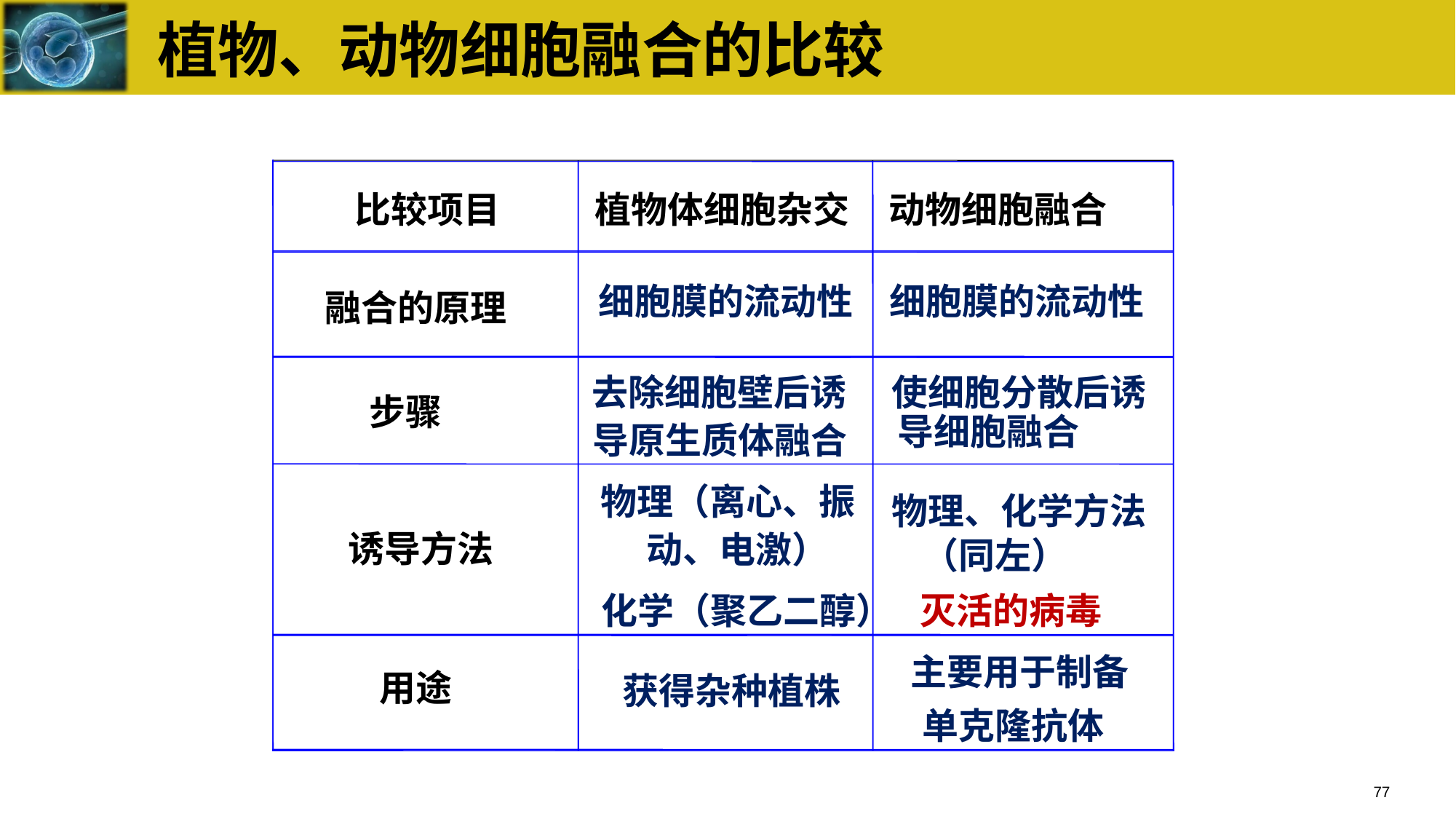

植物、动物细胞融合的比较

比较项目
植物体细胞杂交
动物细胞融合

融合的原理

步骤
诱导方法

用途

细胞膜的流动性
细胞膜的流动性

去除细胞壁后诱
导原生质体融合
使细胞分散后诱
导细胞融合

物理（离心、振
动、电激）
化学（聚乙二醇）
物理、化学方法
（同左）
灭活的病毒

主要用于制备
单克隆抗体
获得杂种植株

77